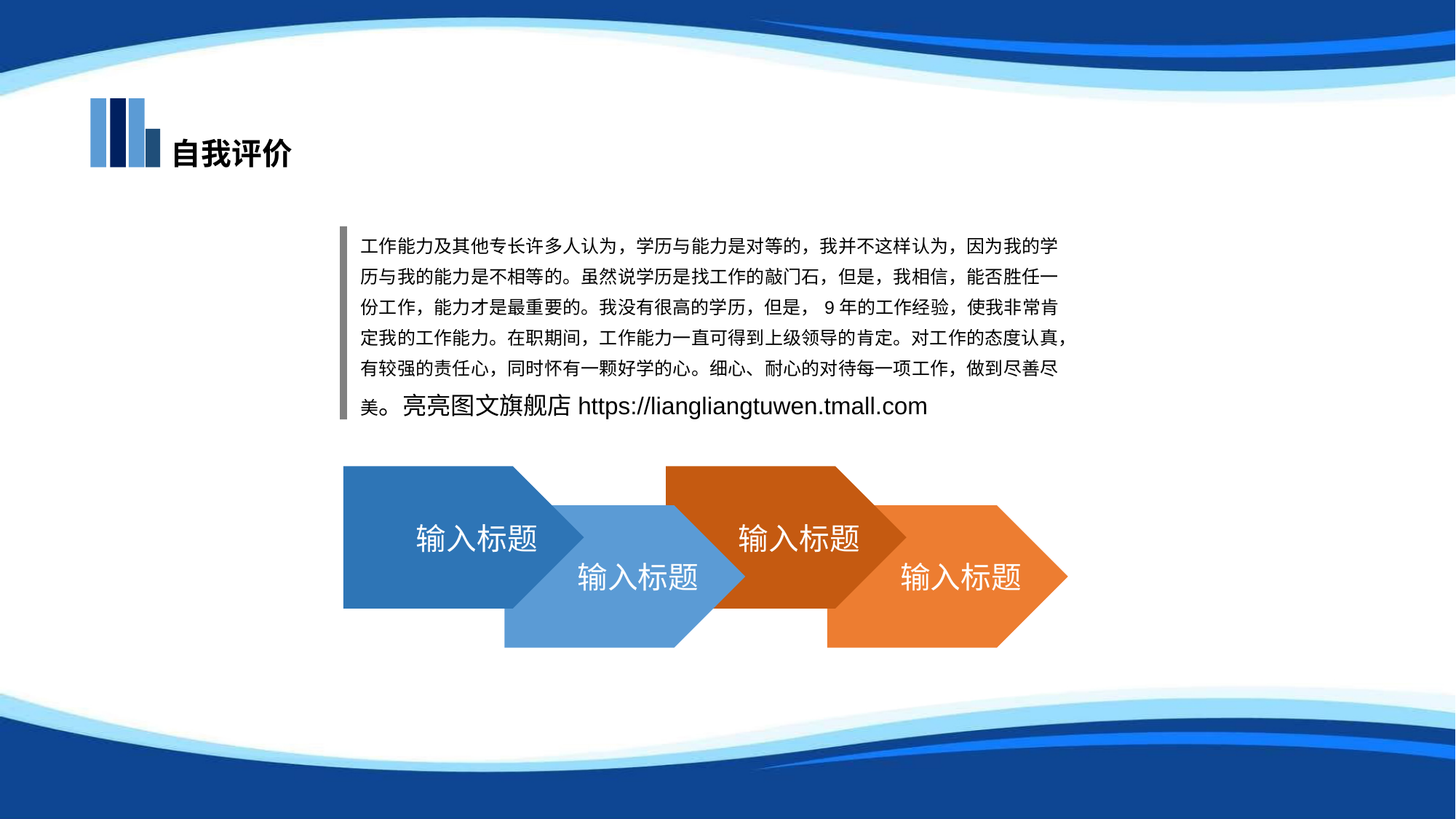

自我评价
工作能力及其他专长许多人认为，学历与能力是对等的，我并不这样认为，因为我的学历与我的能力是不相等的。虽然说学历是找工作的敲门石，但是，我相信，能否胜任一份工作，能力才是最重要的。我没有很高的学历，但是，9年的工作经验，使我非常肯定我的工作能力。在职期间，工作能力一直可得到上级领导的肯定。对工作的态度认真，有较强的责任心，同时怀有一颗好学的心。细心、耐心的对待每一项工作，做到尽善尽美。亮亮图文旗舰店https://liangliangtuwen.tmall.com
输入标题
输入标题
输入标题
输入标题